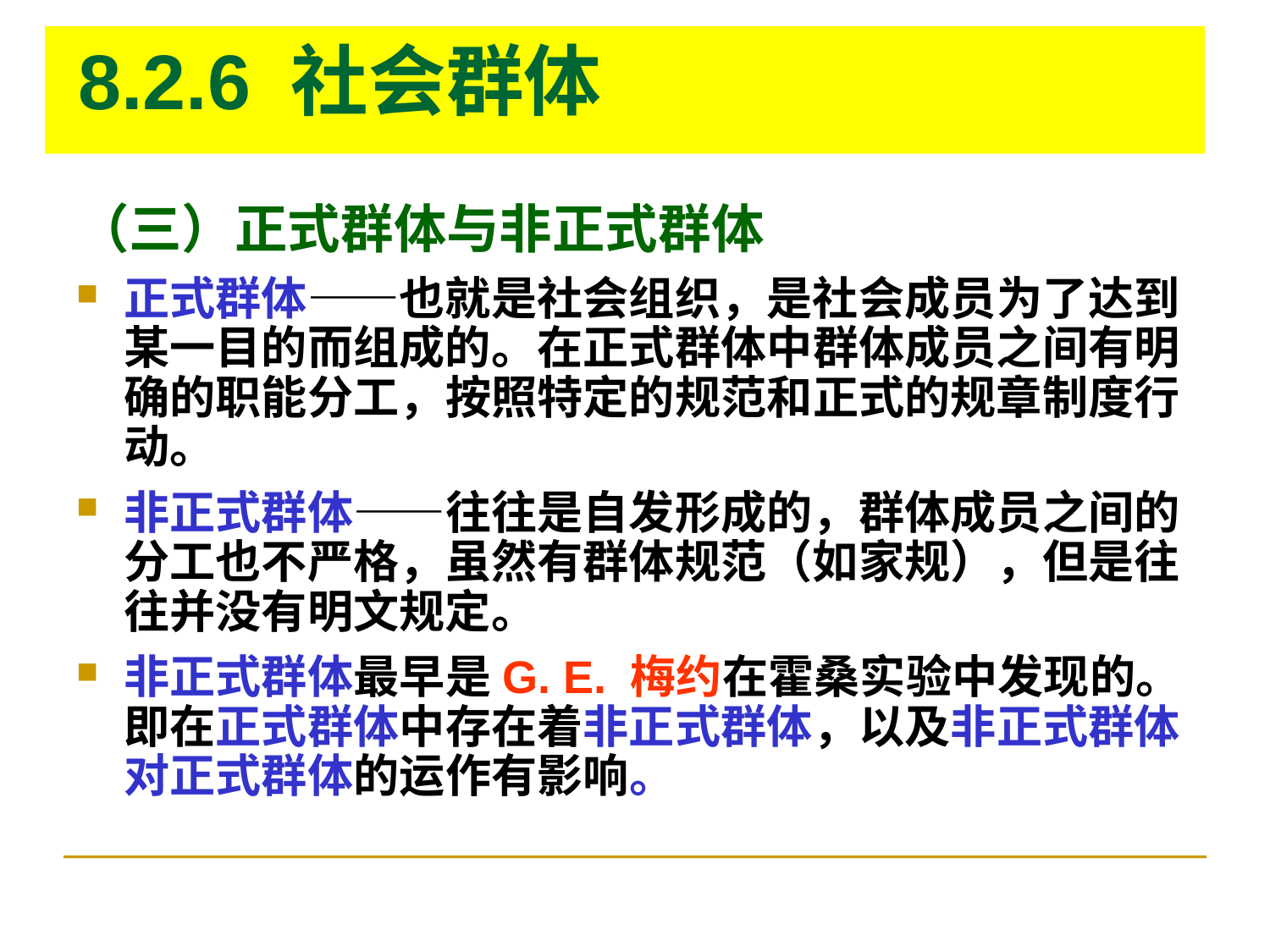

# 8.2.6 社会群体
（三）正式群体与非正式群体
正式群体——也就是社会组织，是社会成员为了达到某一目的而组成的。在正式群体中群体成员之间有明确的职能分工，按照特定的规范和正式的规章制度行动。
非正式群体——往往是自发形成的，群体成员之间的分工也不严格，虽然有群体规范（如家规），但是往往并没有明文规定。
非正式群体最早是G. E. 梅约在霍桑实验中发现的。即在正式群体中存在着非正式群体，以及非正式群体对正式群体的运作有影响。

33